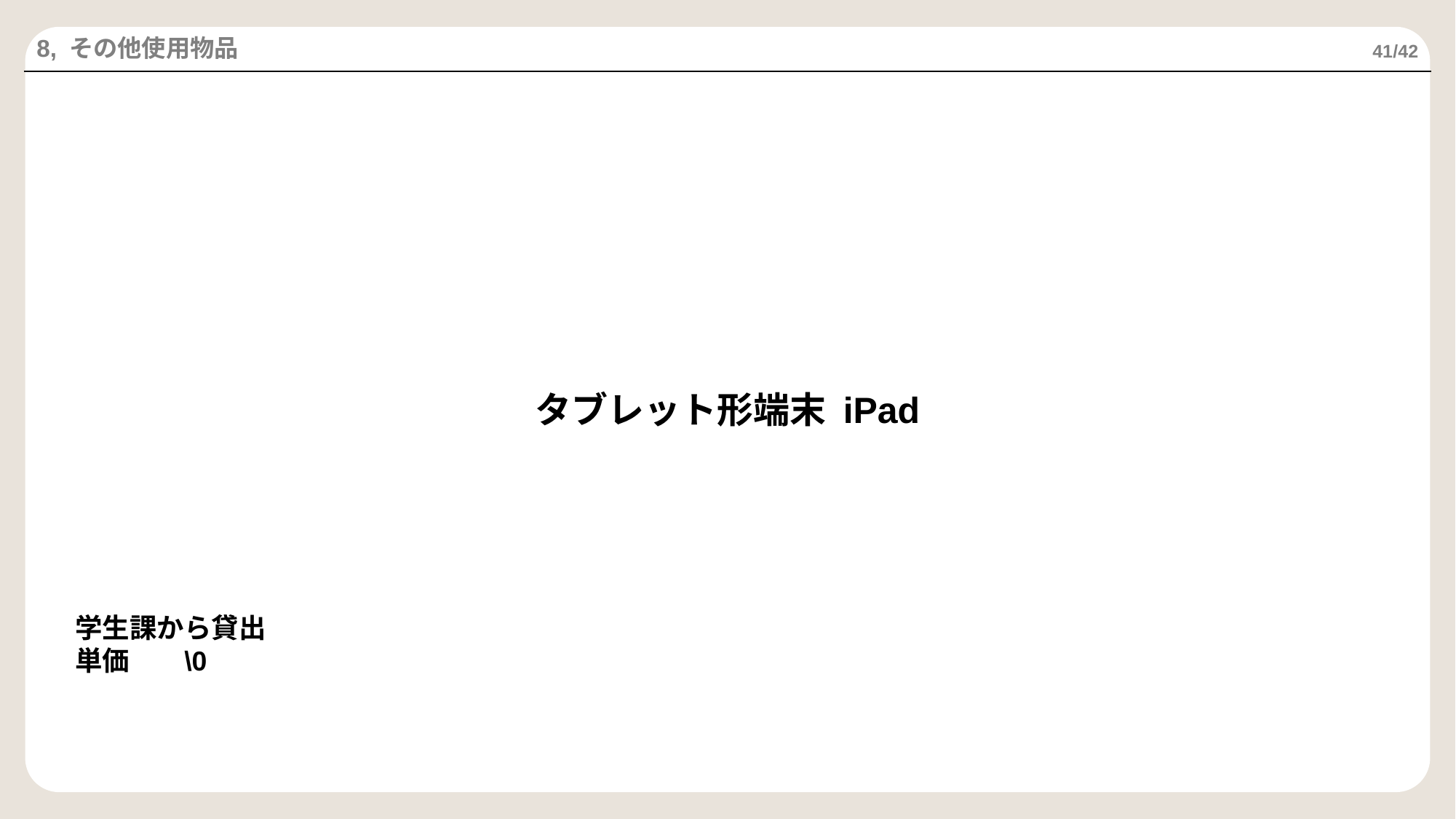

8, その他使用物品

41/42
タブレット形端末 iPad
学生課から貸出
単価	\0